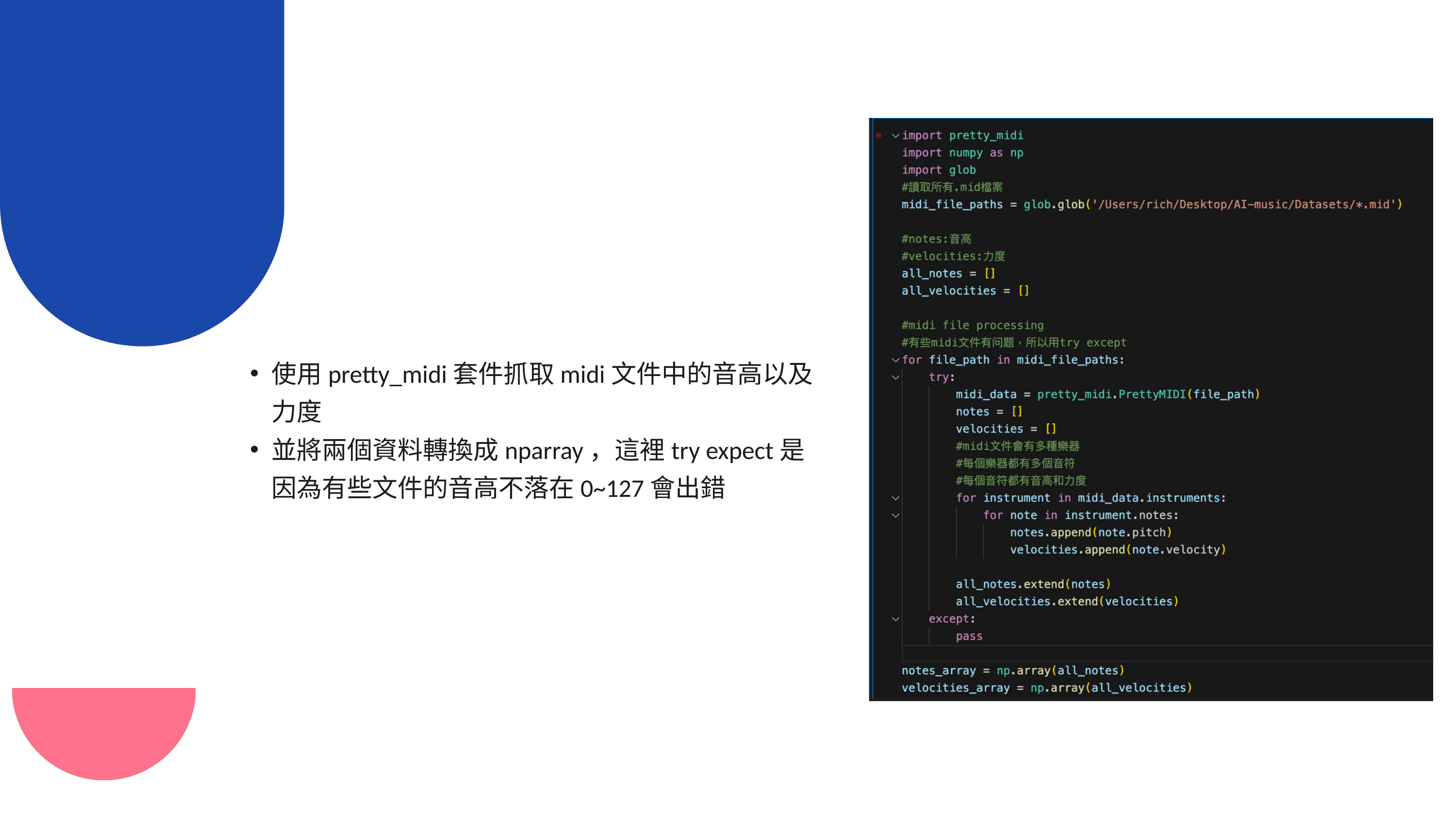

使用pretty_midi套件抓取midi文件中的音高以及力度
並將兩個資料轉換成nparray，這裡try expect是因為有些文件的音高不落在0~127會出錯